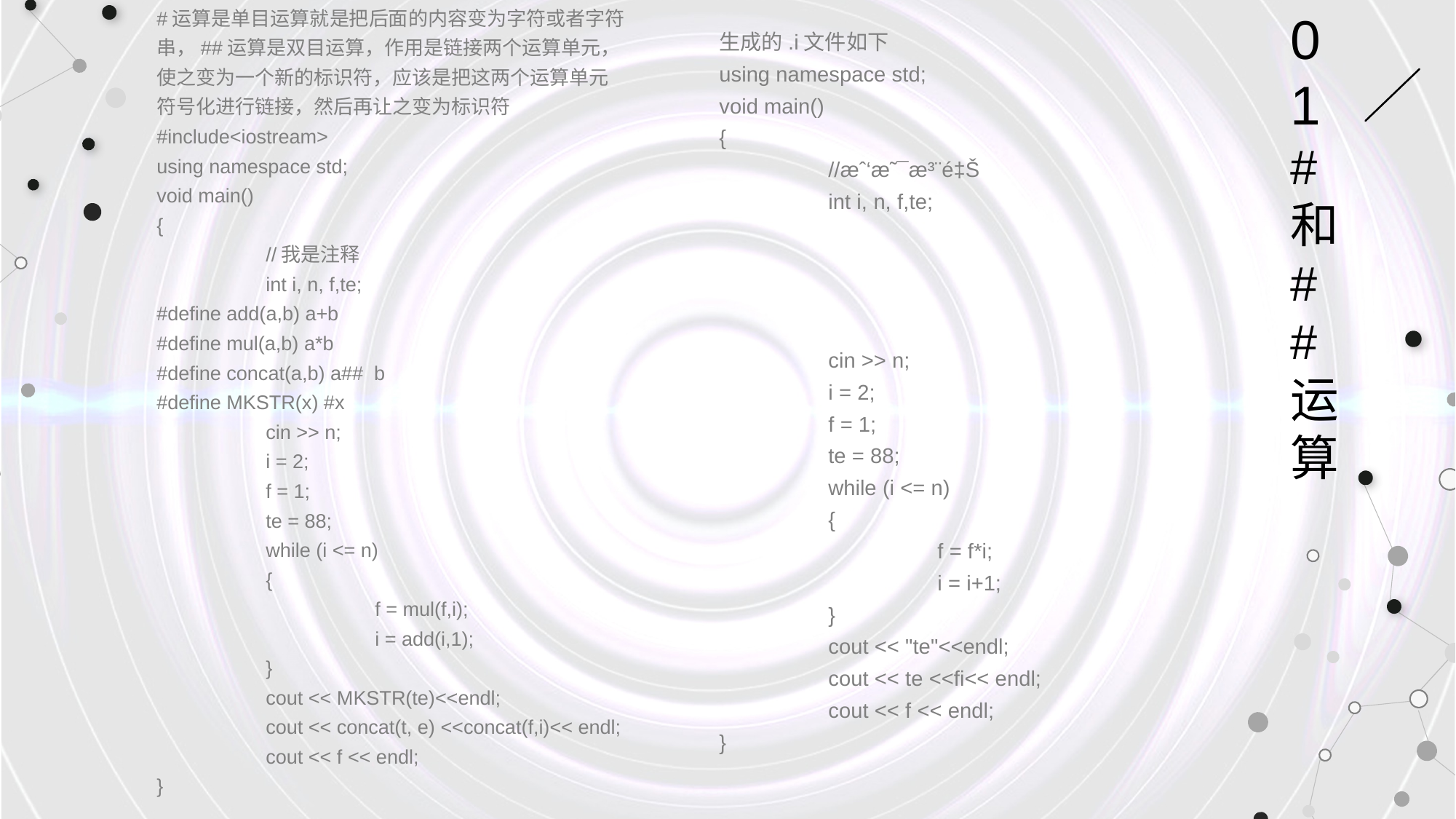

#运算是单目运算就是把后面的内容变为字符或者字符串，##运算是双目运算，作用是链接两个运算单元，使之变为一个新的标识符，应该是把这两个运算单元符号化进行链接，然后再让之变为标识符
#include<iostream>
using namespace std;
void main()
{
	//我是注释
	int i, n, f,te;
#define add(a,b) a+b
#define mul(a,b) a*b
#define concat(a,b) a##  b
#define MKSTR(x) #x
	cin >> n;
	i = 2;
	f = 1;
	te = 88;
	while (i <= n)
	{
		f = mul(f,i);
		i = add(i,1);
	}
	cout << MKSTR(te)<<endl;
	cout << concat(t, e) <<concat(f,i)<< endl;
	cout << f << endl;
}

01#和##运算

生成的.i文件如下
using namespace std;
void main()
{
	//æˆ‘æ˜¯æ³¨é‡Š
	int i, n, f,te;

	cin >> n;
	i = 2;
	f = 1;
	te = 88;
	while (i <= n)
	{
		f = f*i;
		i = i+1;
	}
	cout << "te"<<endl;
	cout << te <<fi<< endl;
	cout << f << endl;
}